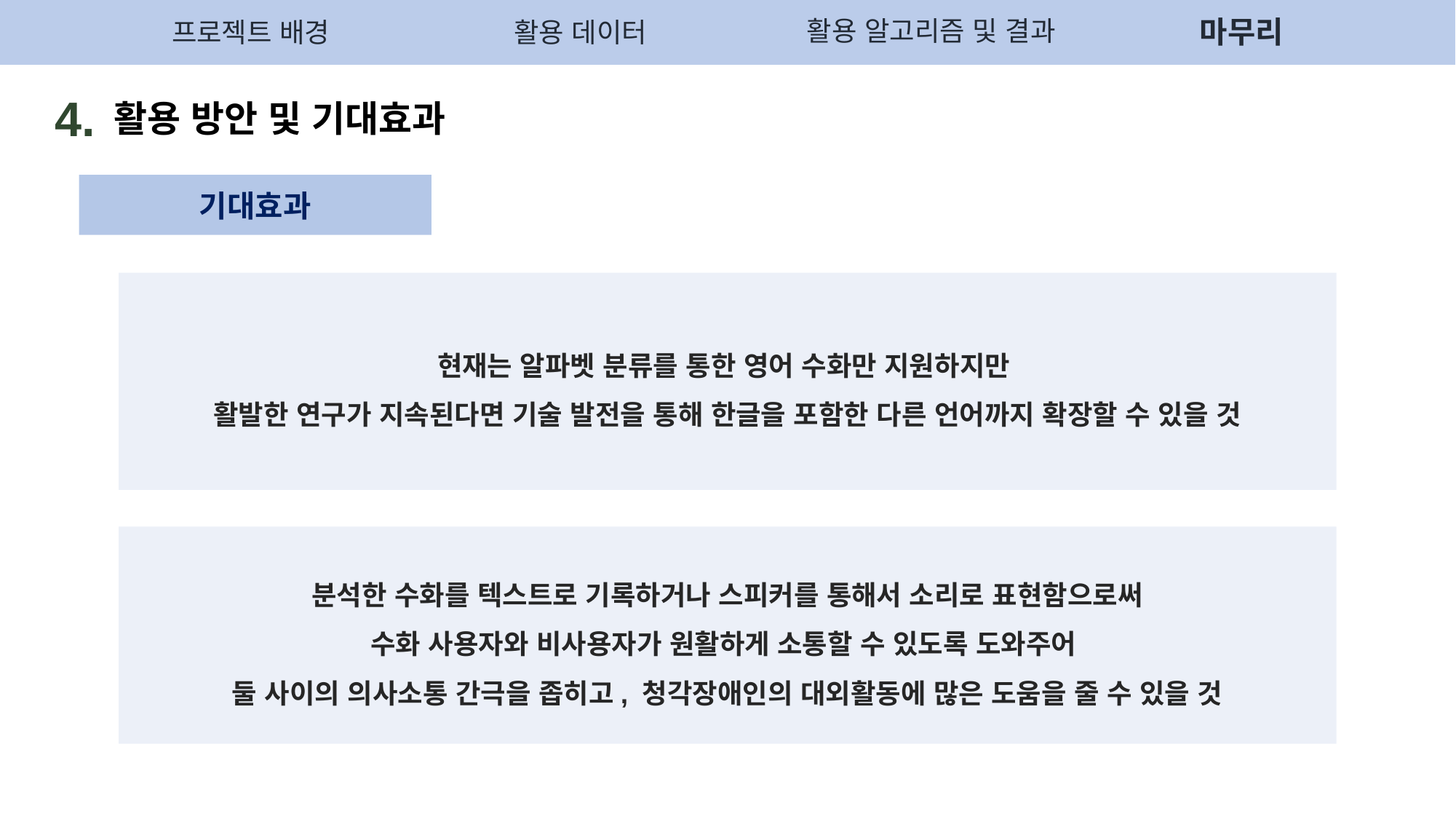

마무리
활용 데이터
활용 알고리즘 및 결과
프로젝트 배경
4.
활용 방안 및 기대효과
기대효과
현재는 알파벳 분류를 통한 영어 수화만 지원하지만
활발한 연구가 지속된다면 기술 발전을 통해 한글을 포함한 다른 언어까지 확장할 수 있을 것
분석한 수화를 텍스트로 기록하거나 스피커를 통해서 소리로 표현함으로써
수화 사용자와 비사용자가 원활하게 소통할 수 있도록 도와주어
둘 사이의 의사소통 간극을 좁히고, 청각장애인의 대외활동에 많은 도움을 줄 수 있을 것